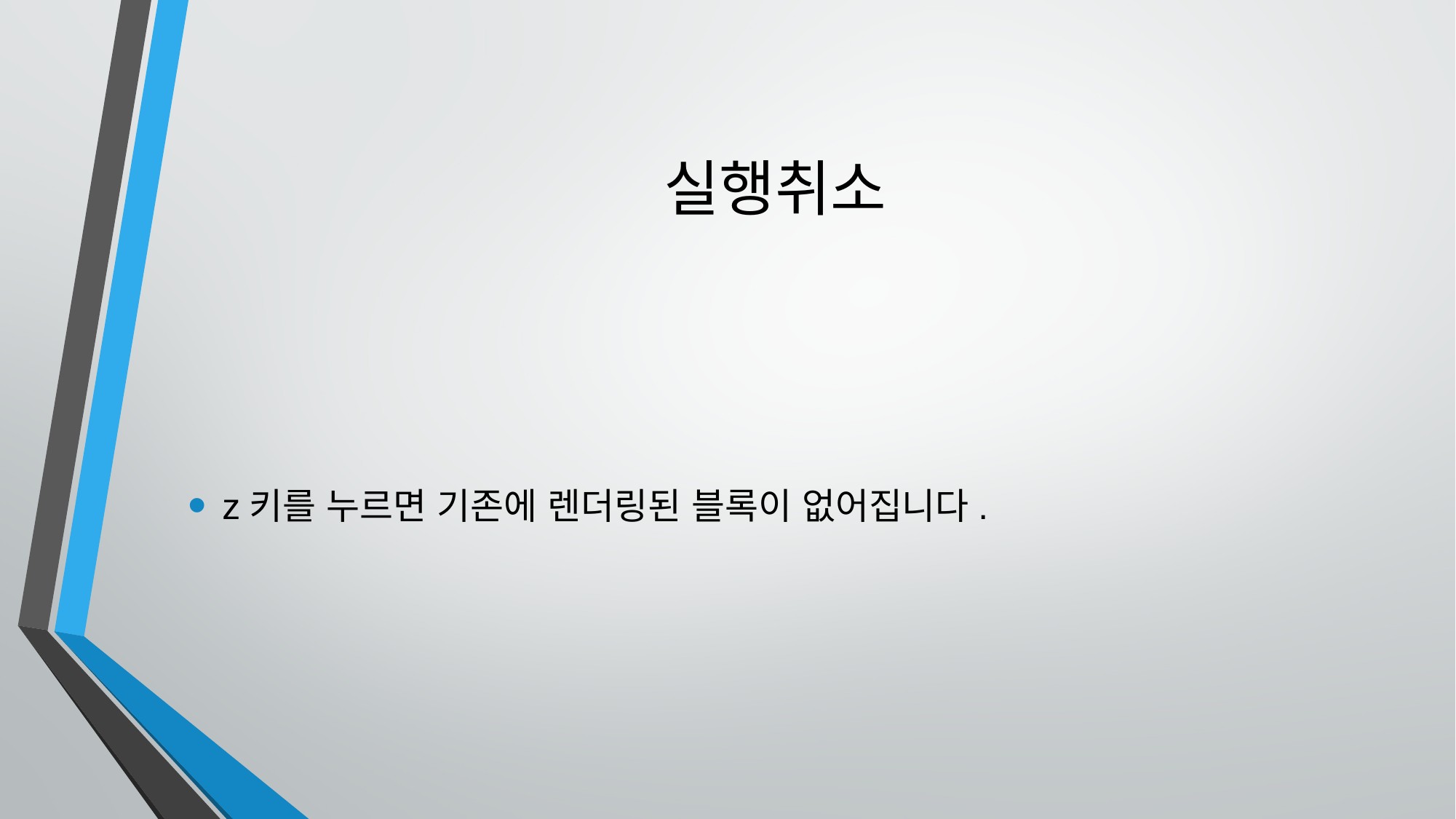

# 실행취소
z키를 누르면 기존에 렌더링된 블록이 없어집니다.